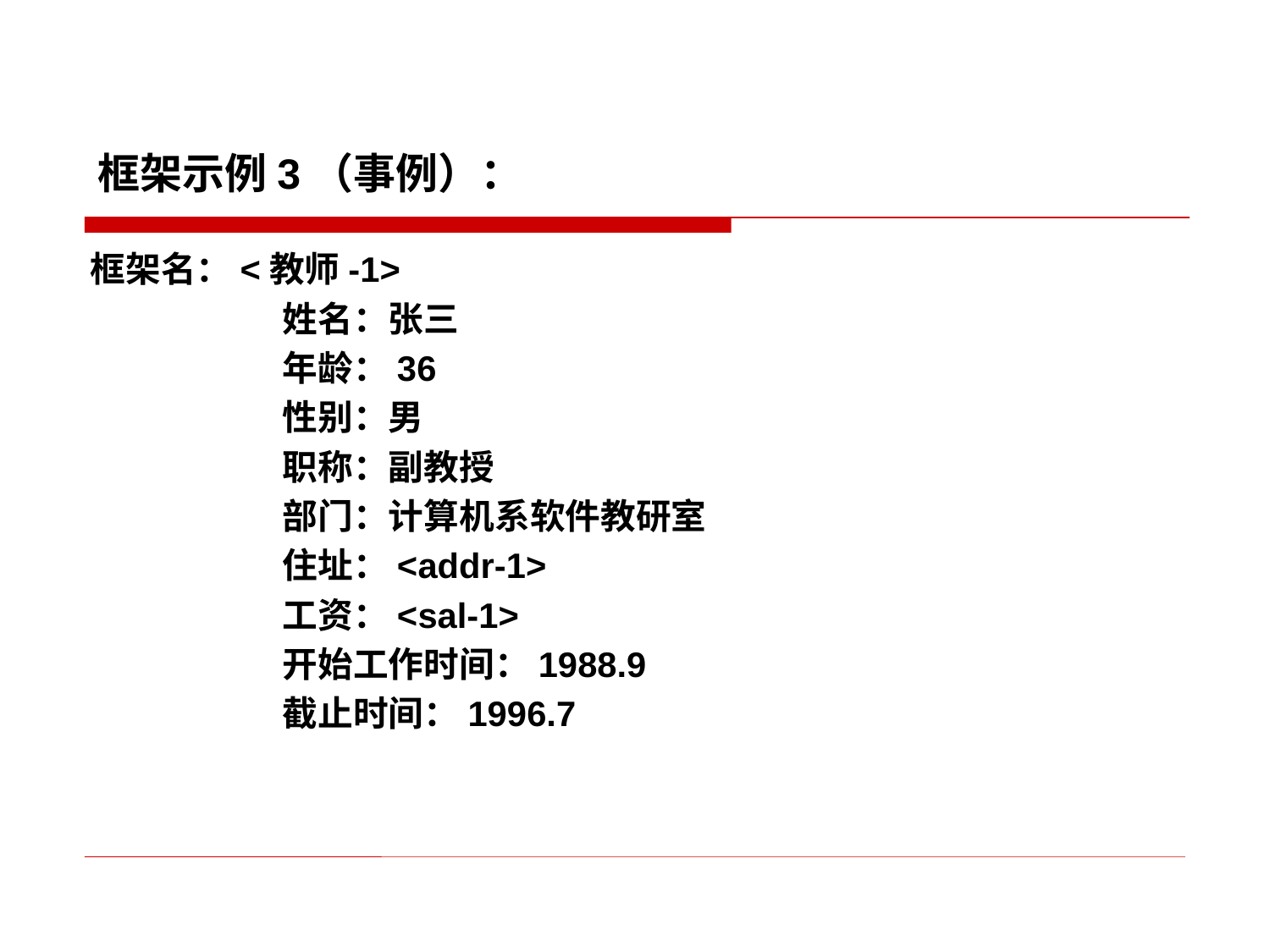

# 框架示例3（事例）：
框架名：<教师-1>
		姓名：张三
		年龄：36
		性别：男
		职称：副教授
		部门：计算机系软件教研室
		住址：<addr-1>
		工资：<sal-1>
		开始工作时间：1988.9
		截止时间：1996.7